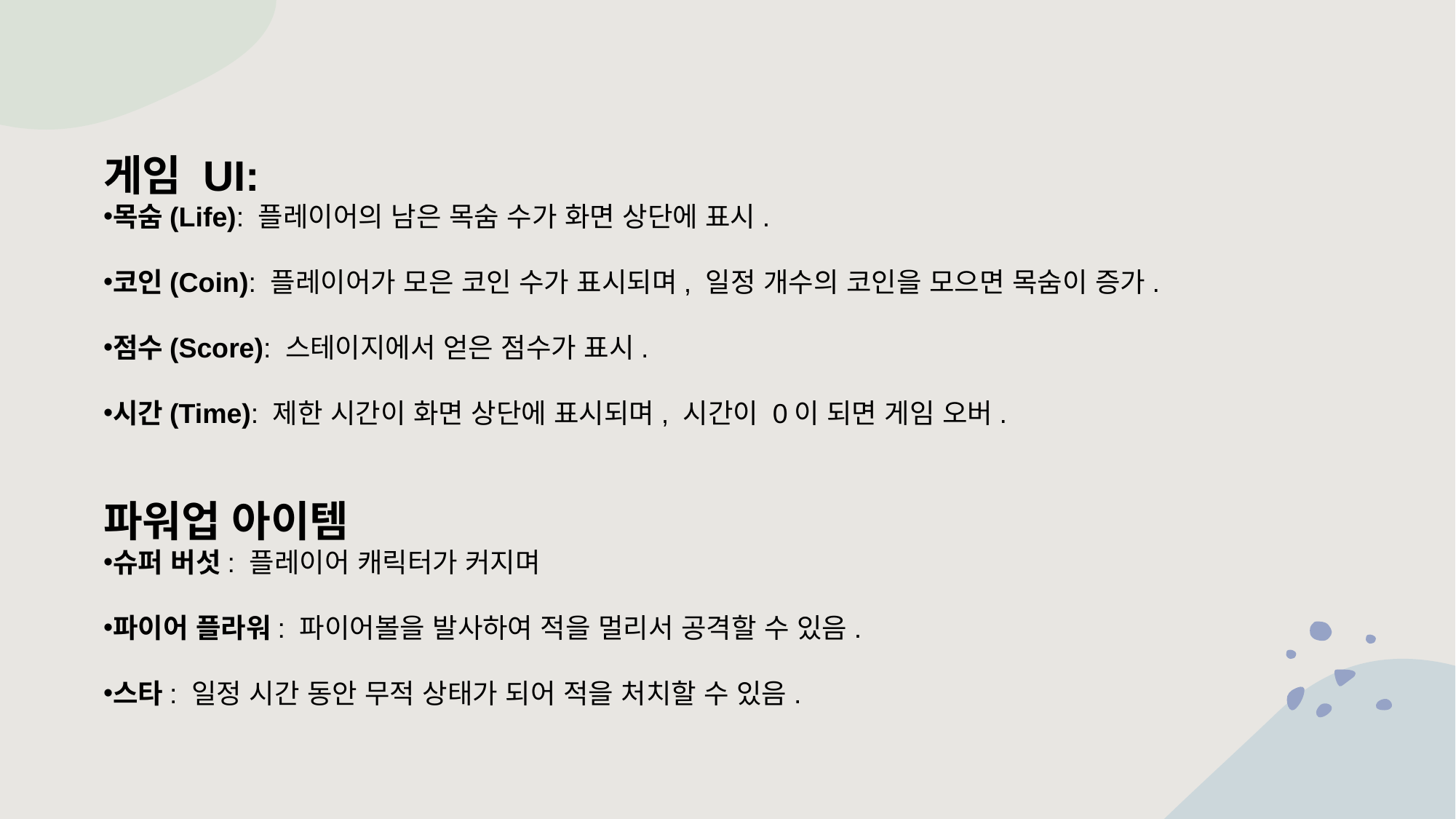

게임 UI:
목숨(Life): 플레이어의 남은 목숨 수가 화면 상단에 표시.

코인(Coin): 플레이어가 모은 코인 수가 표시되며, 일정 개수의 코인을 모으면 목숨이 증가.

점수(Score): 스테이지에서 얻은 점수가 표시.

시간(Time): 제한 시간이 화면 상단에 표시되며, 시간이 0이 되면 게임 오버.

파워업 아이템
슈퍼 버섯: 플레이어 캐릭터가 커지며

파이어 플라워: 파이어볼을 발사하여 적을 멀리서 공격할 수 있음.

스타: 일정 시간 동안 무적 상태가 되어 적을 처치할 수 있음.